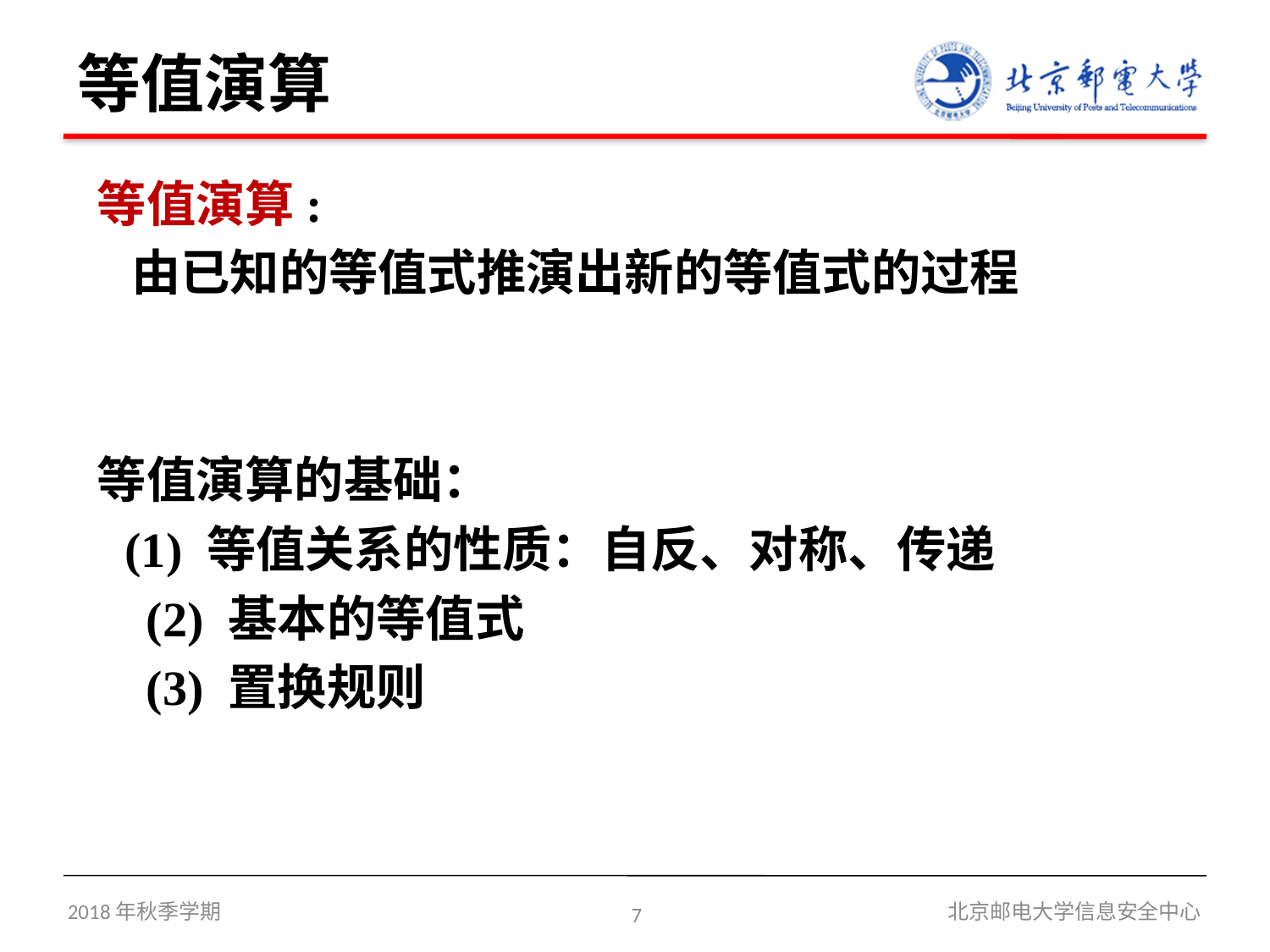

# 等值演算
等值演算:
  由已知的等值式推演出新的等值式的过程

等值演算的基础：
  (1) 等值关系的性质：自反、对称、传递
    (2) 基本的等值式
    (3) 置换规则

2018年秋季学期
7